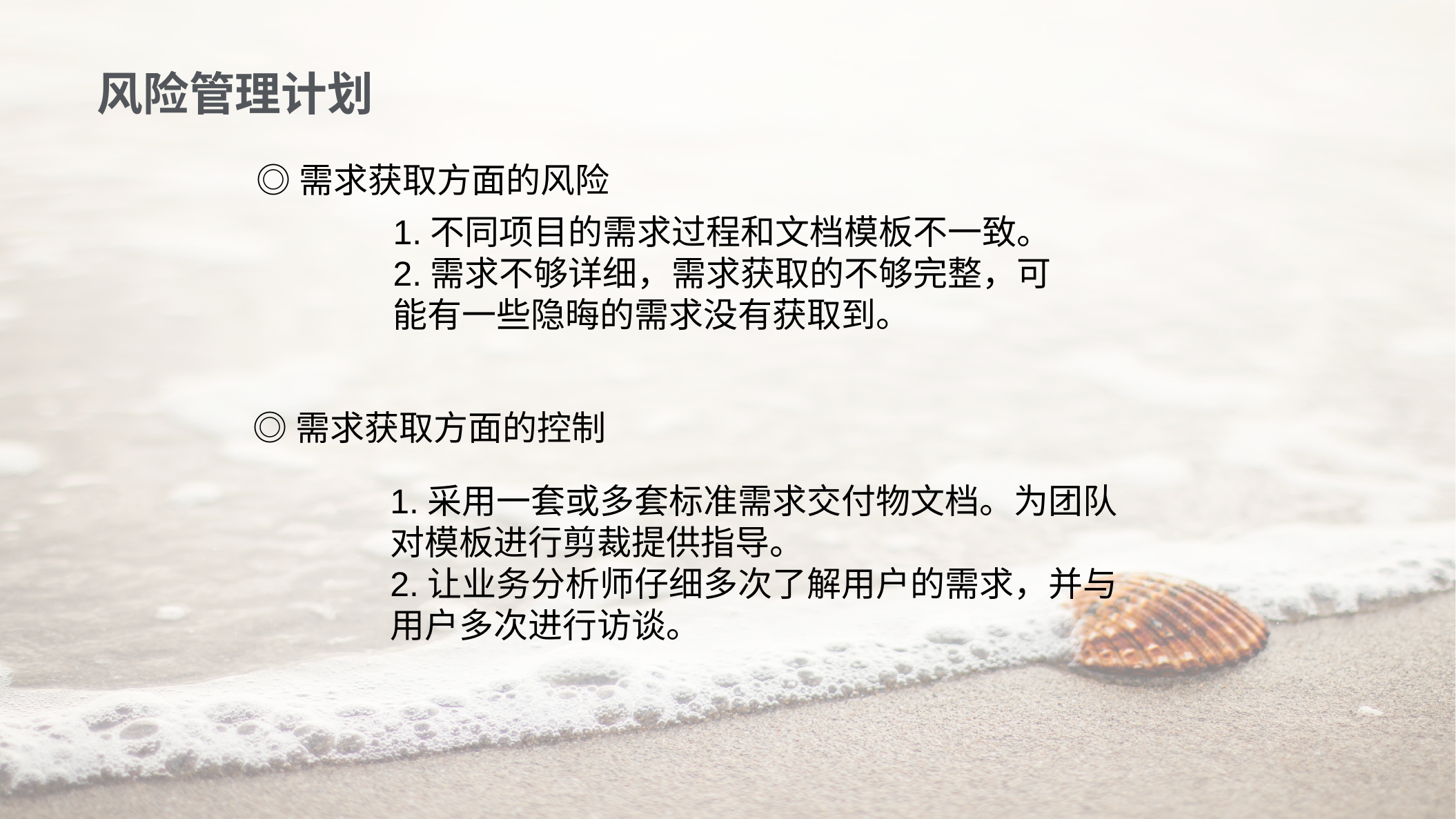

风险管理计划
◎需求获取方面的风险
1.不同项目的需求过程和文档模板不一致。
2.需求不够详细，需求获取的不够完整，可能有一些隐晦的需求没有获取到。

◎需求获取方面的控制
1.采用一套或多套标准需求交付物文档。为团队对模板进行剪裁提供指导。
2.让业务分析师仔细多次了解用户的需求，并与用户多次进行访谈。